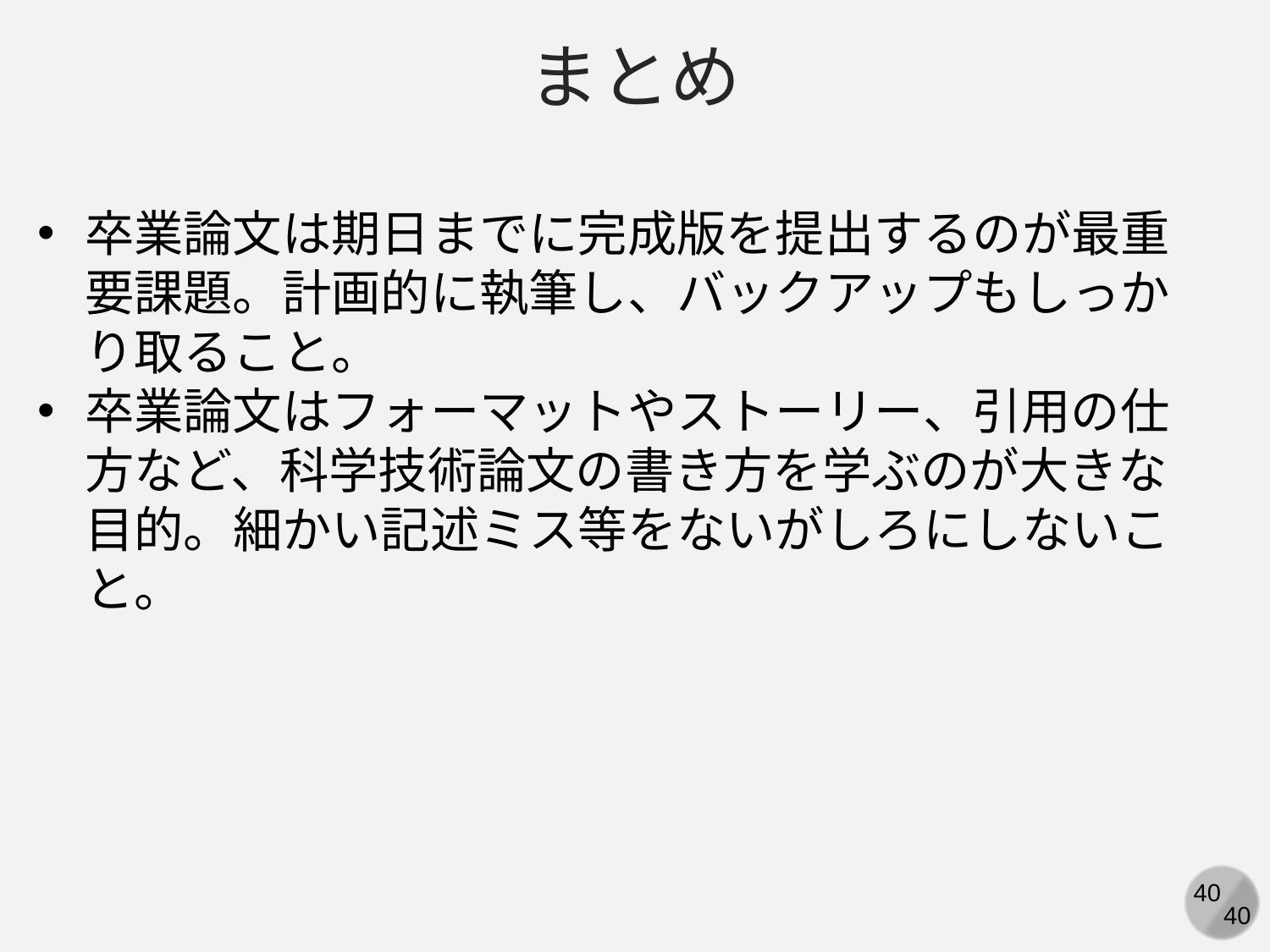

まとめ
卒業論文は期日までに完成版を提出するのが最重要課題。計画的に執筆し、バックアップもしっかり取ること。
卒業論文はフォーマットやストーリー、引用の仕方など、科学技術論文の書き方を学ぶのが大きな目的。細かい記述ミス等をないがしろにしないこと。